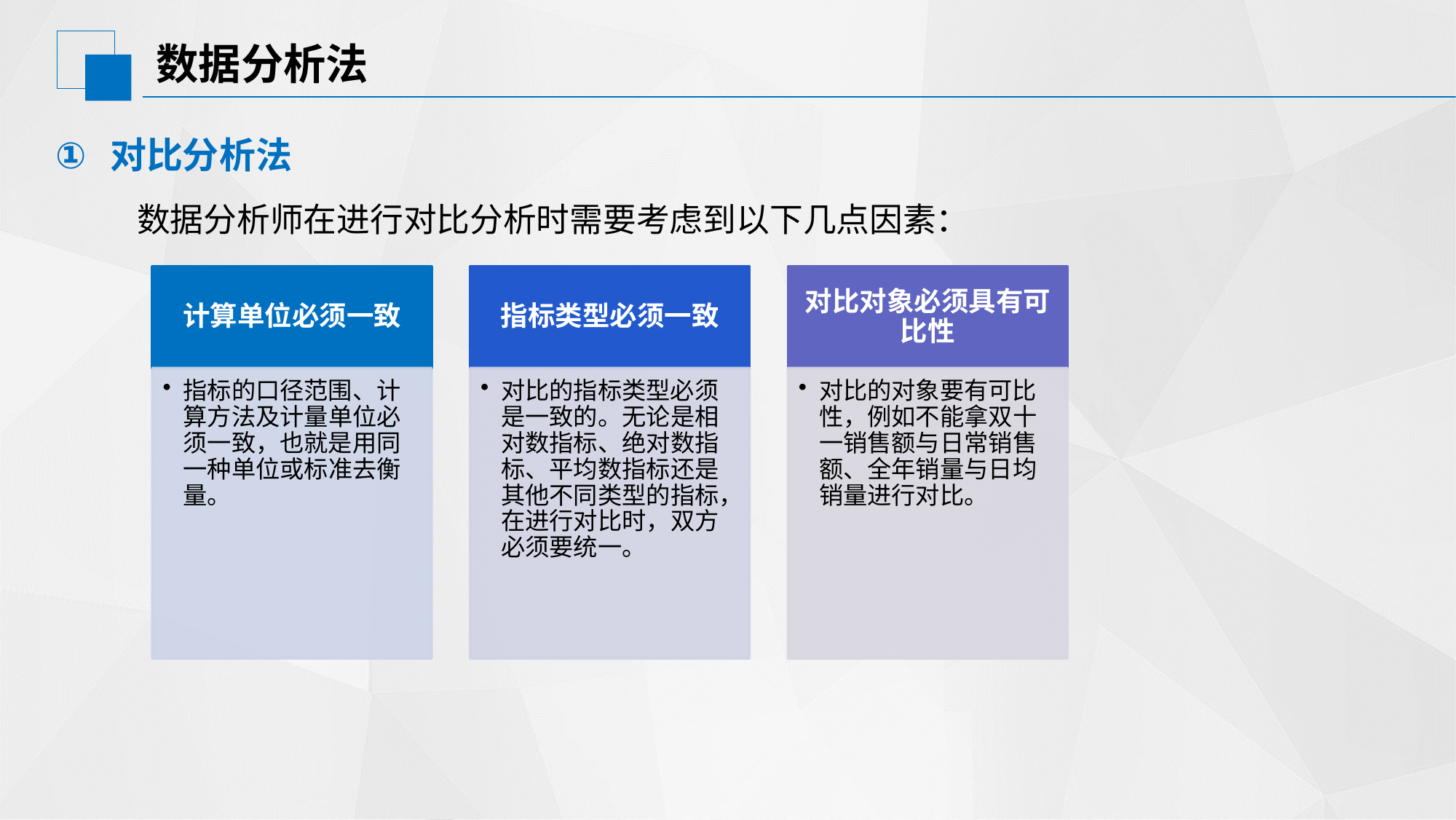

# 数据分析法
对比分析法
数据分析师在进行对比分析时需要考虑到以下几点因素：
计算单位必须一致
指标的口径范围、计算方法及计量单位必须一致，也就是用同一种单位或标准去衡量。
指标类型必须一致
对比的指标类型必须是一致的。无论是相对数指标、绝对数指标、平均数指标还是其他不同类型的指标，在进行对比时，双方必须要统一。
对比对象必须具有可比性
对比的对象要有可比性，例如不能拿双十一销售额与日常销售额、全年销量与日均销量进行对比。